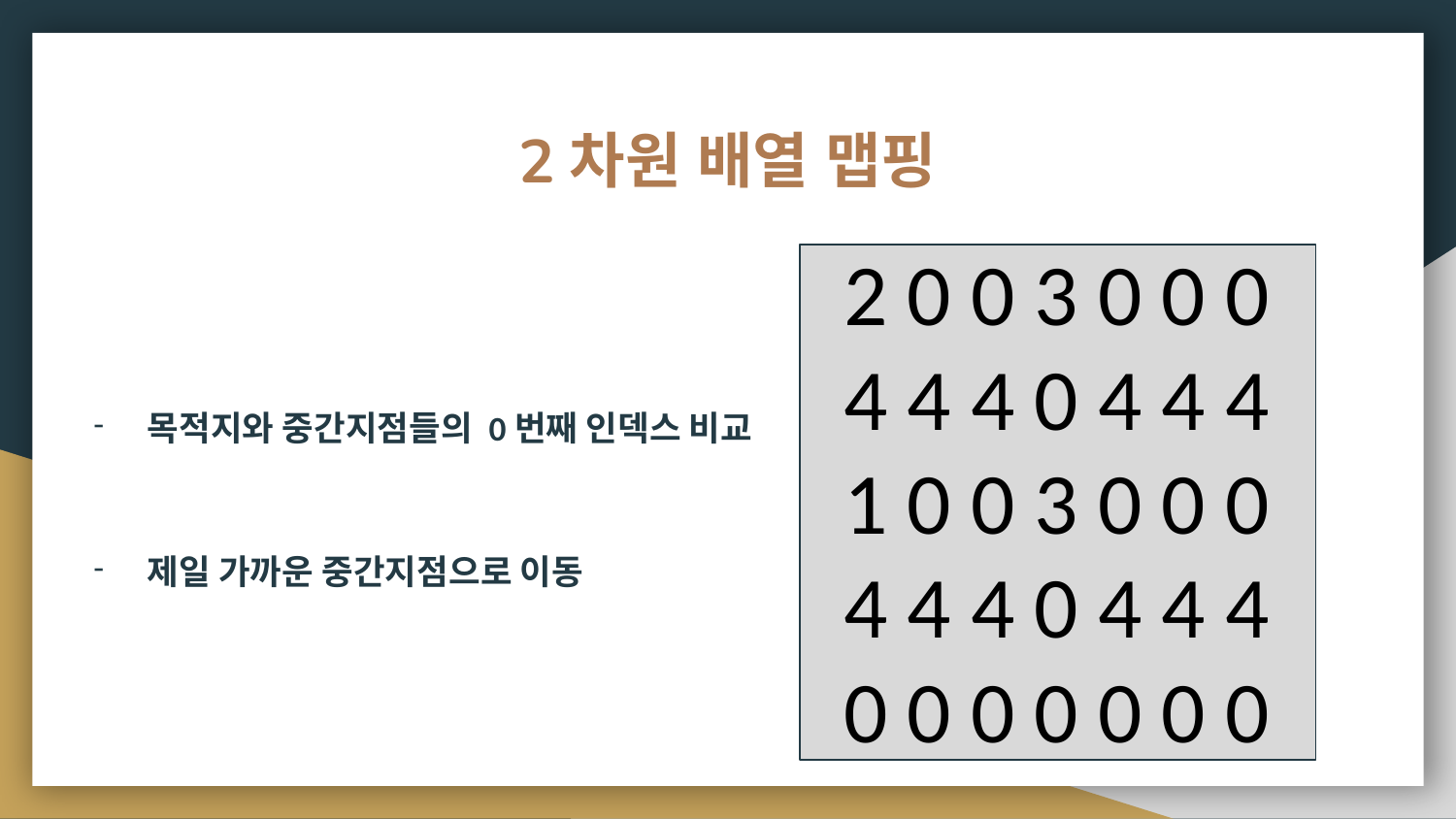

# 2차원 배열 맵핑
2 0 0 3 0 0 0
4 4 4 0 4 4 4
1 0 0 3 0 0 0
4 4 4 0 4 4 4
0 0 0 0 0 0 0

목적지와 중간지점들의 0번째 인덱스 비교

제일 가까운 중간지점으로 이동